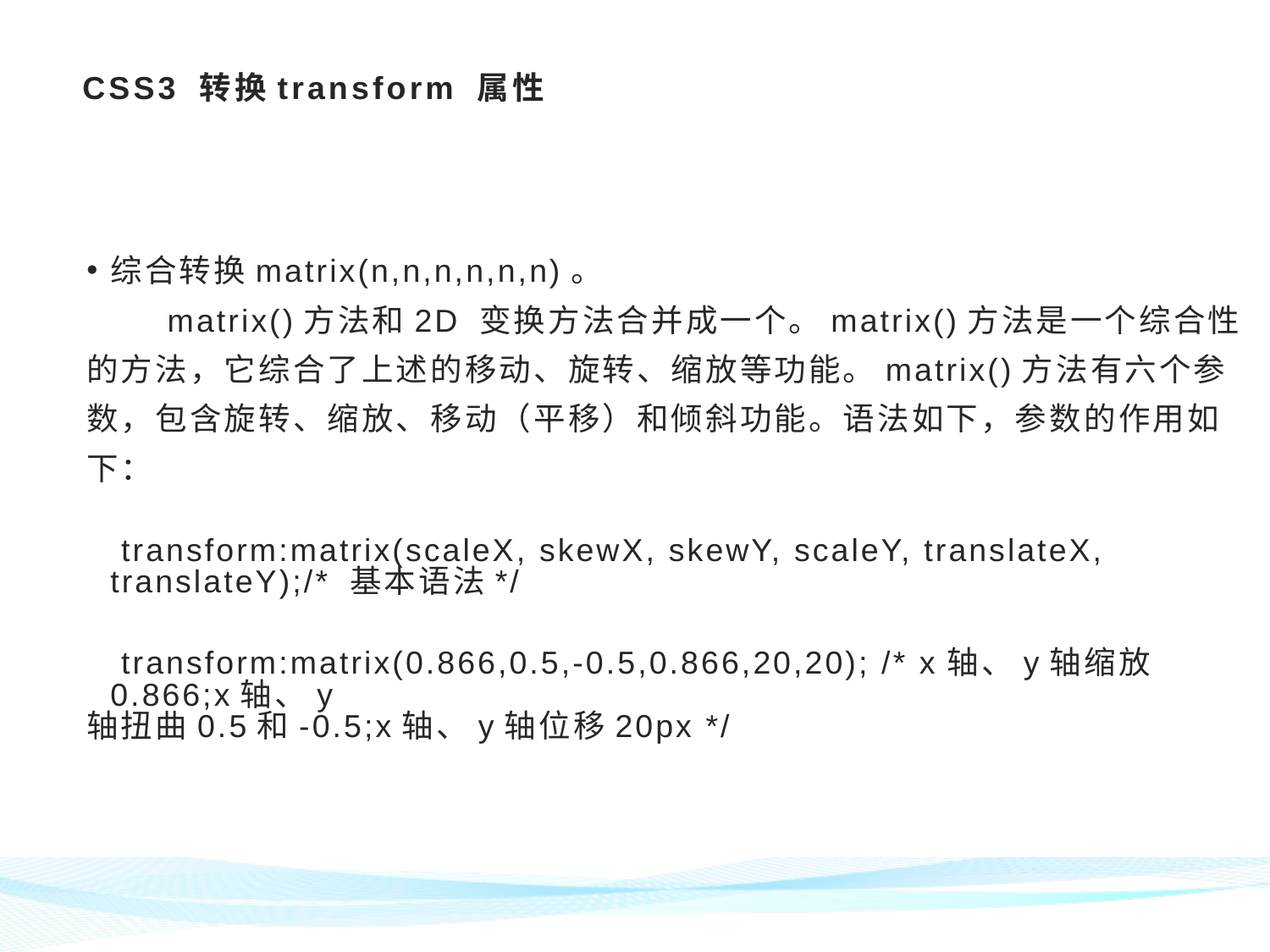

# CSS3 转换transform 属性
综合转换matrix(n,n,n,n,n,n)。
       matrix()方法和2D 变换方法合并成一个。matrix()方法是一个综合性的方法，它综合了上述的移动、旋转、缩放等功能。matrix()方法有六个参数，包含旋转、缩放、移动（平移）和倾斜功能。语法如下，参数的作用如下：

   transform:matrix(scaleX, skewX, skewY, scaleY, translateX, translateY);/* 基本语法*/

   transform:matrix(0.866,0.5,-0.5,0.866,20,20); /* x轴、y轴缩放0.866;x轴、y
轴扭曲0.5和-0.5;x轴、y轴位移20px */